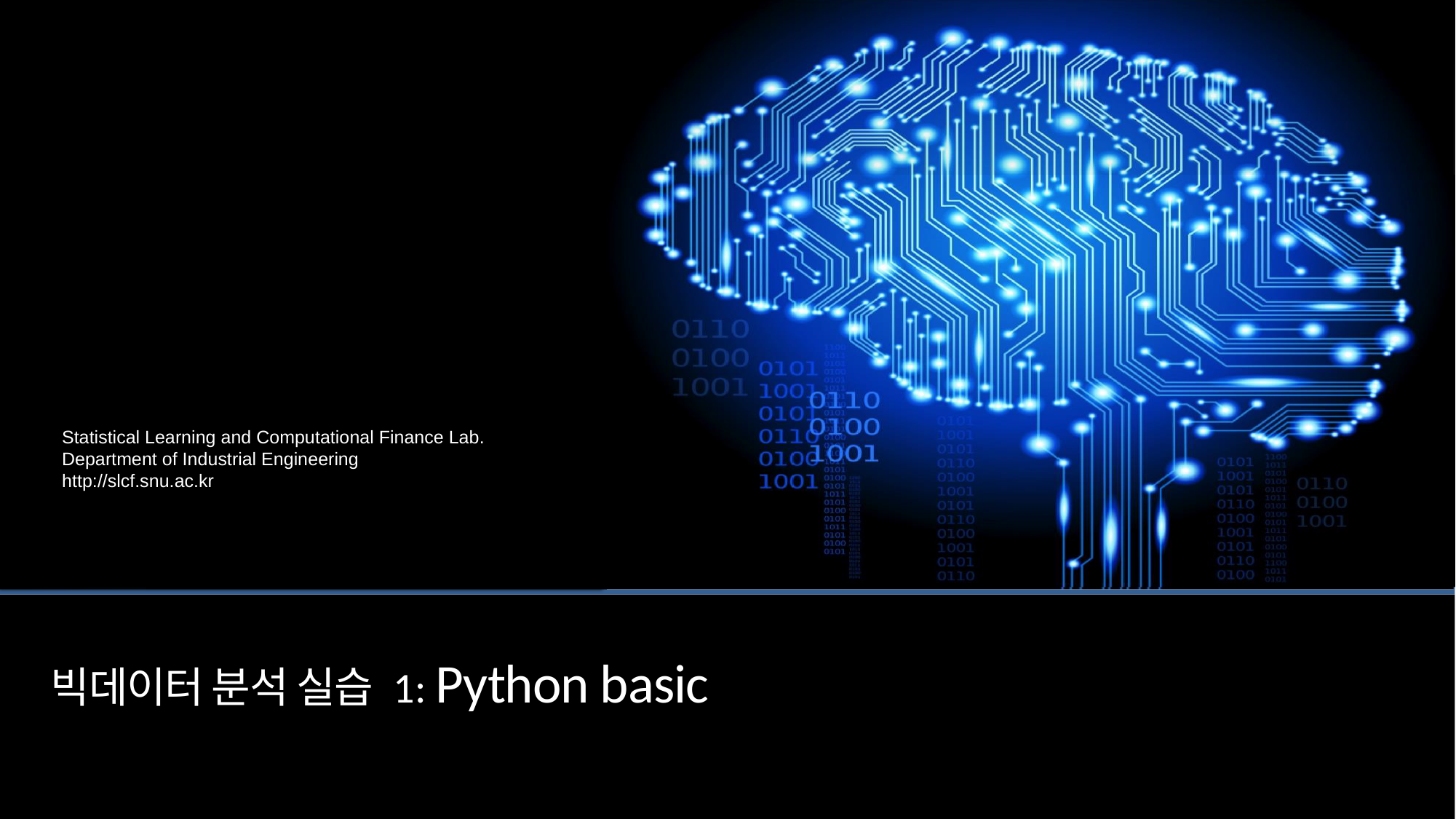

Statistical Learning and Computational Finance Lab.
Department of Industrial Engineering
http://slcf.snu.ac.kr
빅데이터 분석 실습 1: Python basic